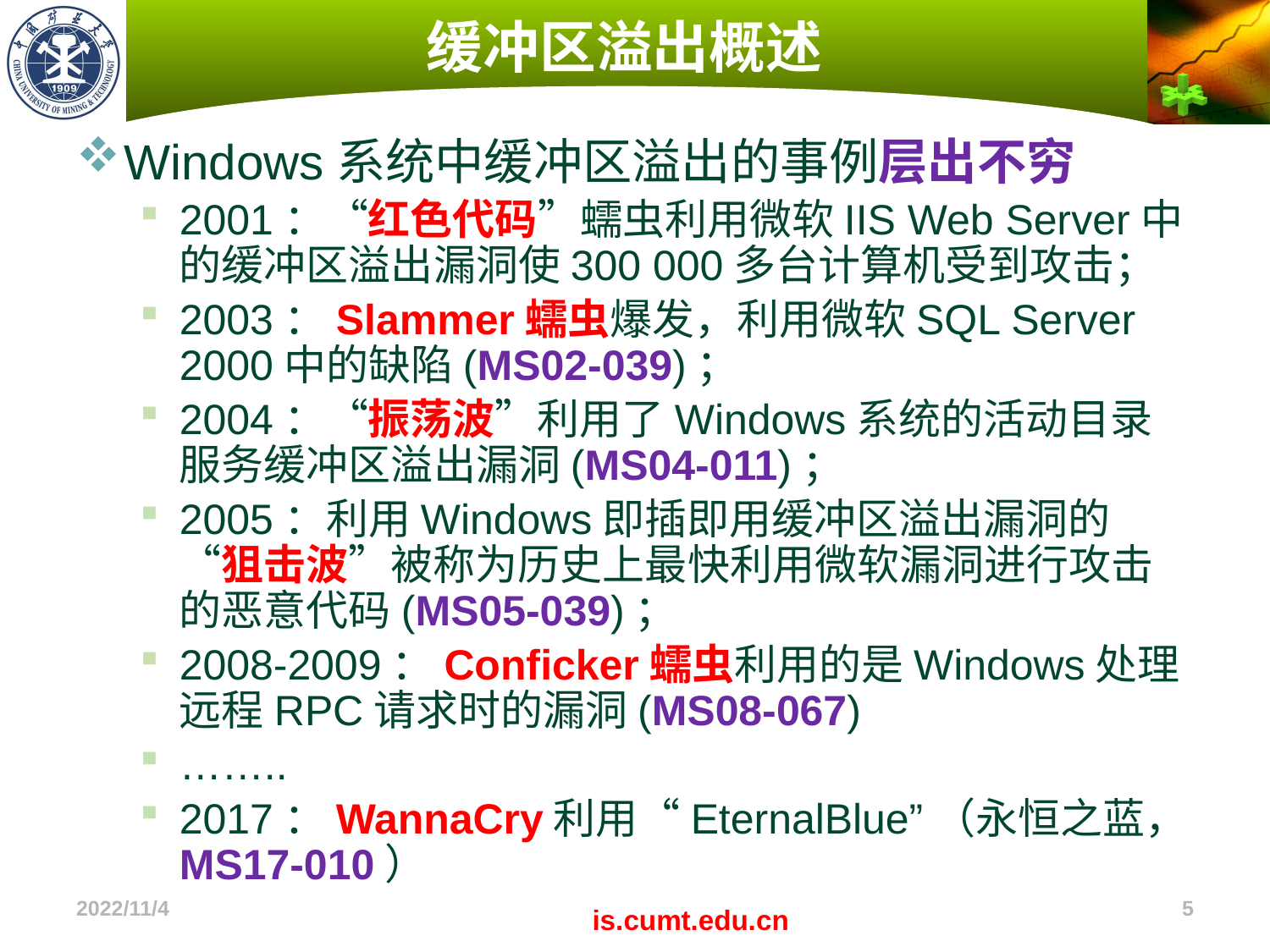

# 缓冲区溢出概述
Windows系统中缓冲区溢出的事例层出不穷
2001：“红色代码”蠕虫利用微软IIS Web Server中的缓冲区溢出漏洞使300 000多台计算机受到攻击；
2003：Slammer蠕虫爆发，利用微软SQL Server 2000中的缺陷(MS02-039)；
2004：“振荡波”利用了Windows系统的活动目录服务缓冲区溢出漏洞(MS04-011)；
2005：利用Windows即插即用缓冲区溢出漏洞的“狙击波”被称为历史上最快利用微软漏洞进行攻击的恶意代码(MS05-039)；
2008-2009：Conficker蠕虫利用的是Windows处理远程RPC请求时的漏洞(MS08-067)
……..
2017：WannaCry利用“EternalBlue”（永恒之蓝，MS17-010）

2022/11/4
5
is.cumt.edu.cn